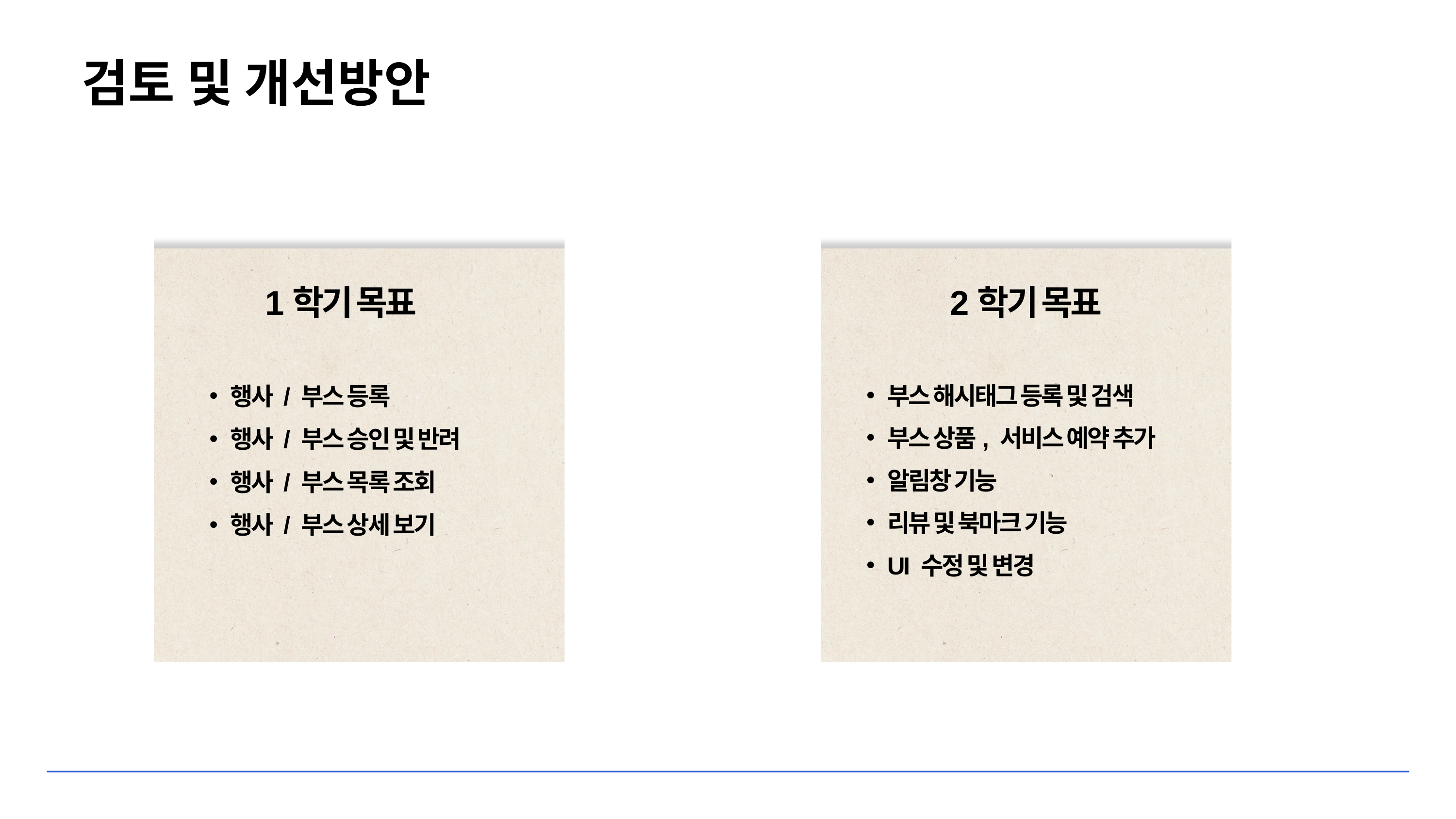

검토 및 개선방안

1학기 목표
2학기 목표
행사 / 부스 등록
행사 / 부스 승인 및 반려
행사 / 부스 목록 조회
행사 / 부스 상세 보기
부스 해시태그 등록 및 검색
부스 상품, 서비스 예약 추가
알림창 기능
리뷰 및 북마크 기능
UI 수정 및 변경